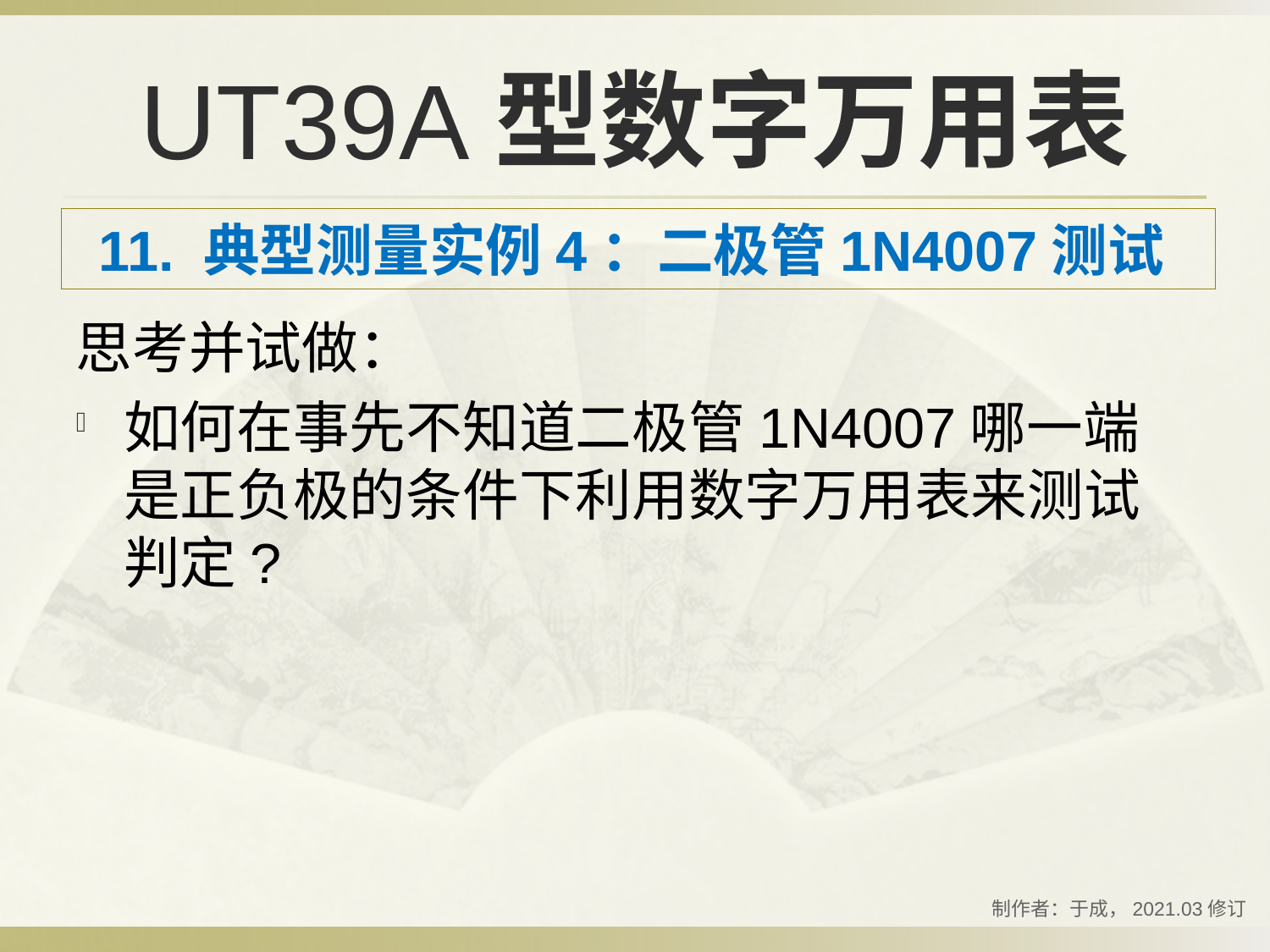

# UT39A型数字万用表
11. 典型测量实例4：二极管1N4007测试
思考并试做：
如何在事先不知道二极管1N4007哪一端是正负极的条件下利用数字万用表来测试判定?

制作者：于成，2021.03修订